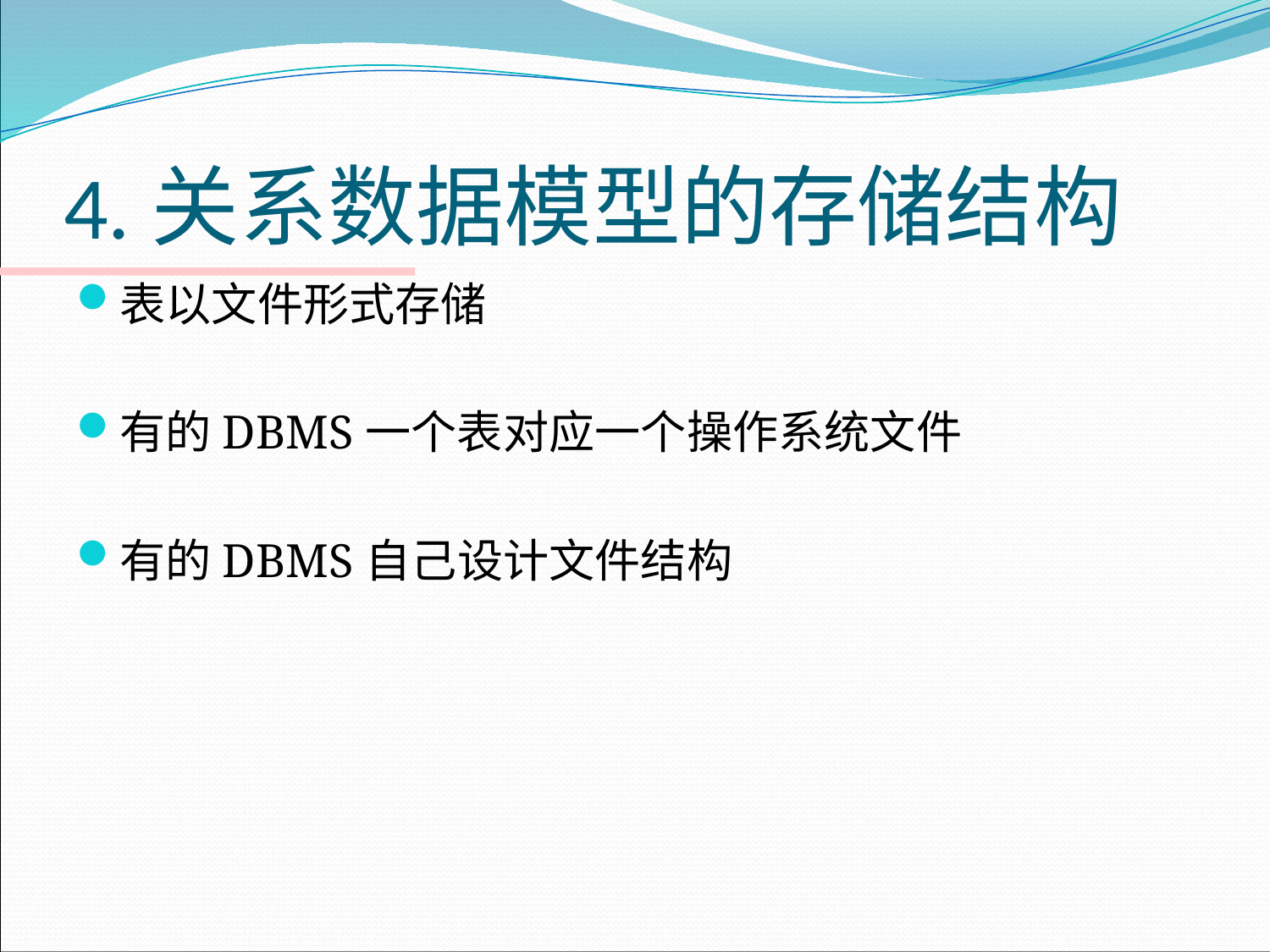

# 4.关系数据模型的存储结构
表以文件形式存储

有的DBMS一个表对应一个操作系统文件

有的DBMS自己设计文件结构
57